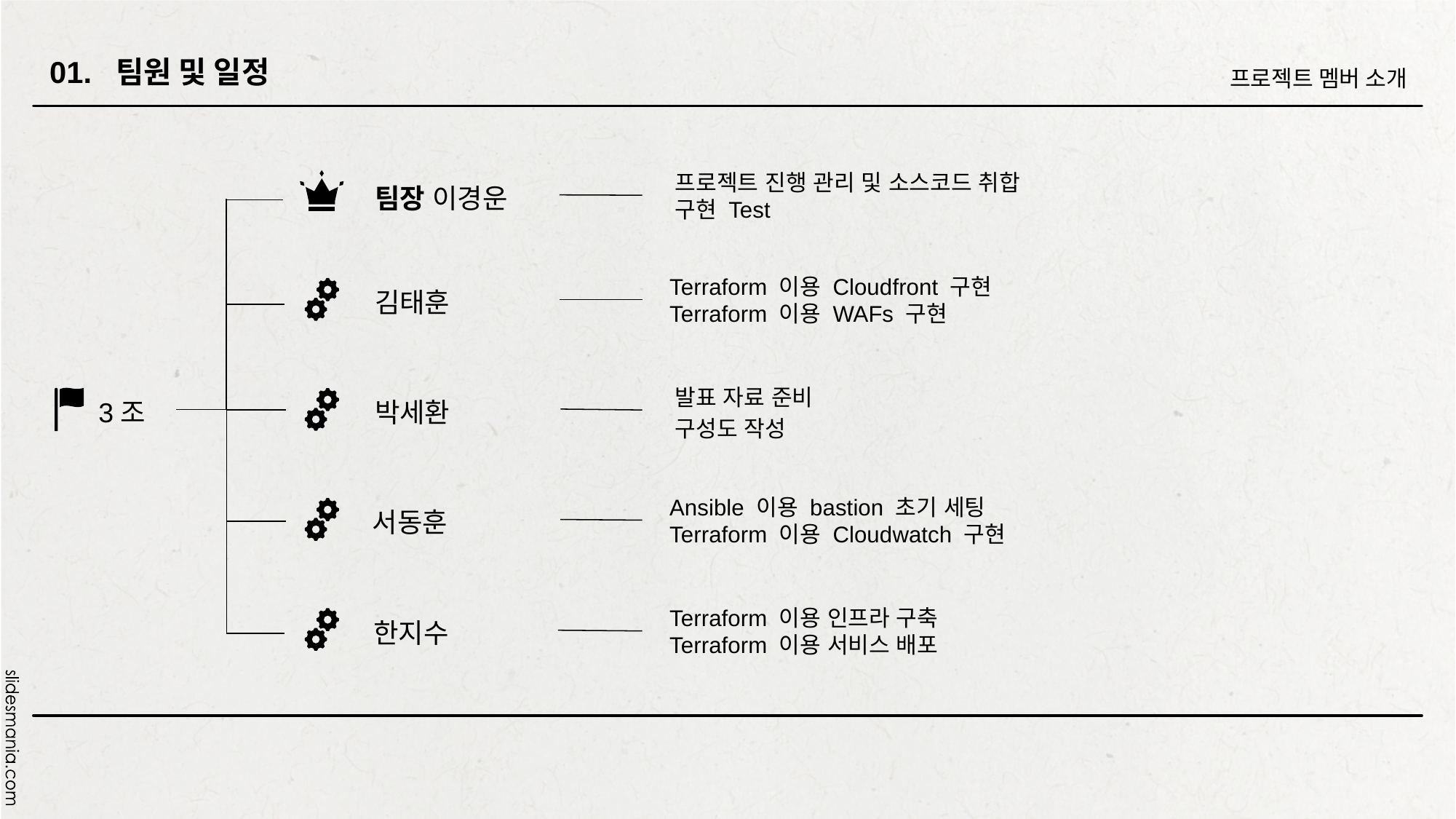

01.  팀원 및 일정
프로젝트 멤버 소개
  프로젝트 진행 관리 및 소스코드 취합
  구현 Test

팀장 이경운
  Terraform 이용 Cloudfront 구현
  Terraform 이용 WAFs 구현

김태훈
3조
  발표 자료 준비
  구성도 작성
박세환

  Ansible 이용 bastion 초기 세팅
  Terraform 이용 Cloudwatch 구현
서동훈

  Terraform 이용 인프라 구축
  Terraform 이용 서비스 배포

한지수